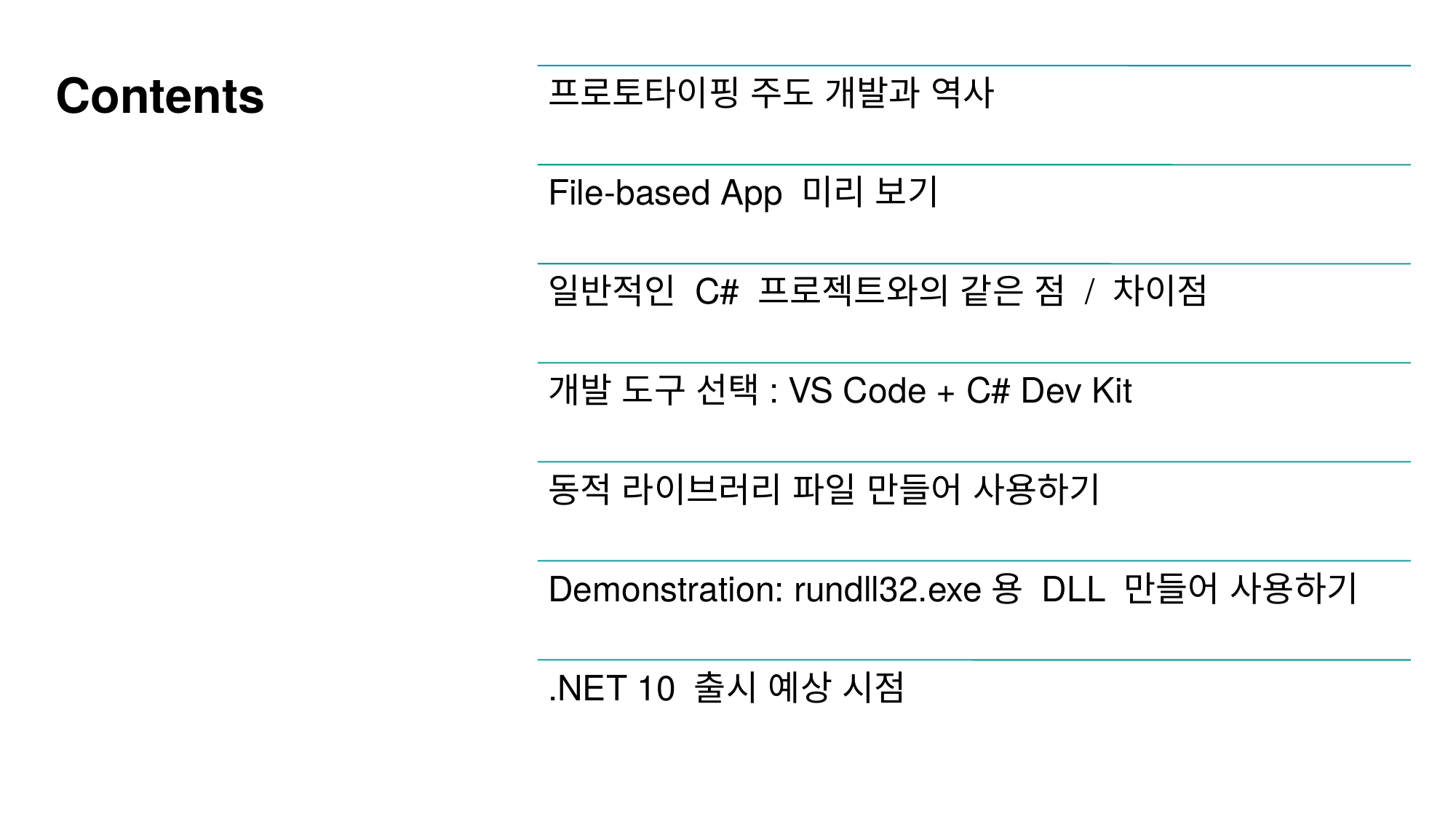

# Contents
프로토타이핑 주도 개발과 역사
File-based App 미리 보기
일반적인 C# 프로젝트와의 같은 점 / 차이점
개발 도구 선택: VS Code + C# Dev Kit
동적 라이브러리 파일 만들어 사용하기
Demonstration: rundll32.exe용 DLL 만들어 사용하기
.NET 10 출시 예상 시점